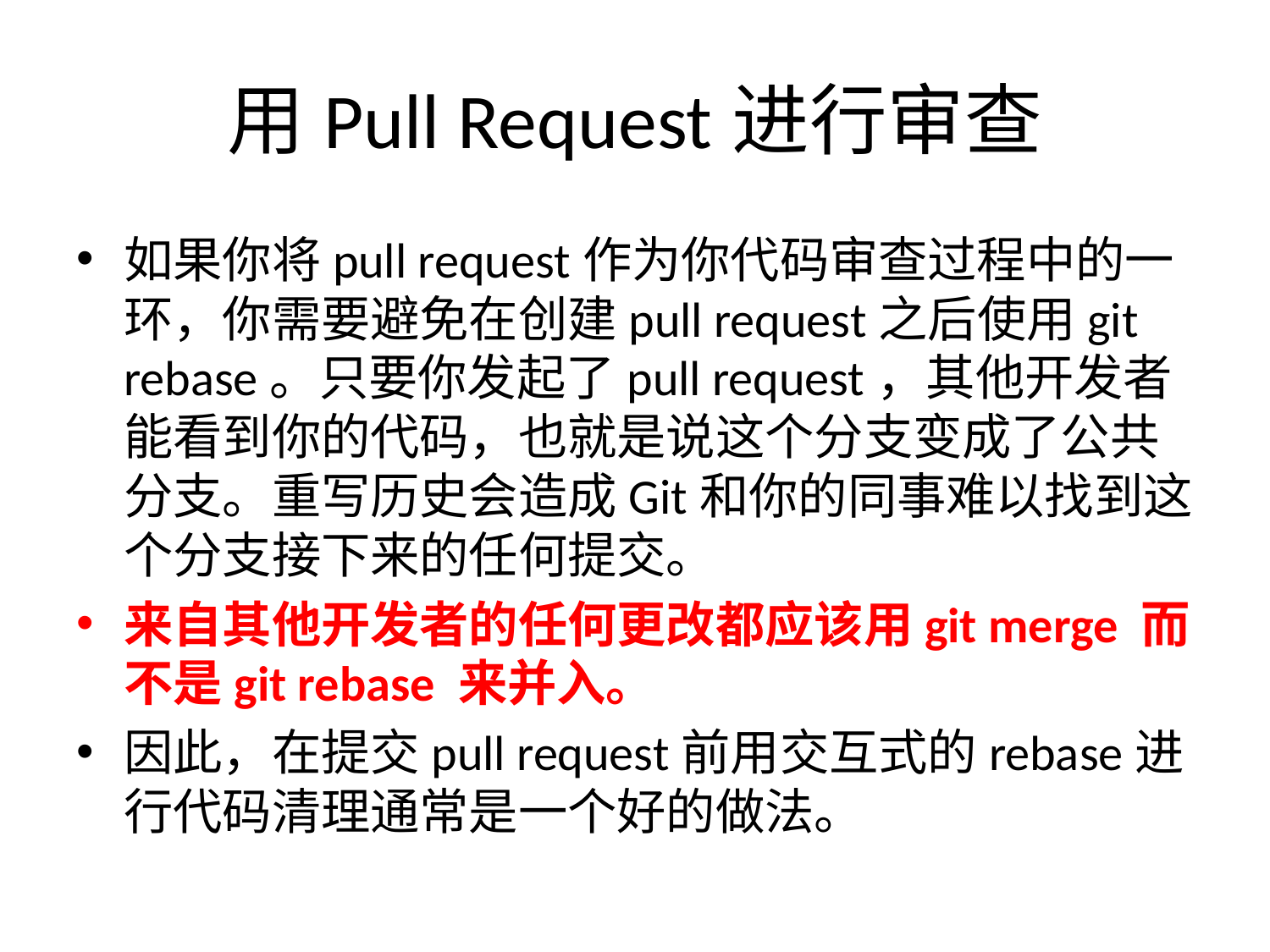

# 用Pull Request进行审查
如果你将pull request作为你代码审查过程中的一环，你需要避免在创建pull request之后使用git rebase。只要你发起了pull request，其他开发者能看到你的代码，也就是说这个分支变成了公共分支。重写历史会造成Git和你的同事难以找到这个分支接下来的任何提交。
来自其他开发者的任何更改都应该用git merge 而不是git rebase 来并入。
因此，在提交pull request前用交互式的rebase进行代码清理通常是一个好的做法。